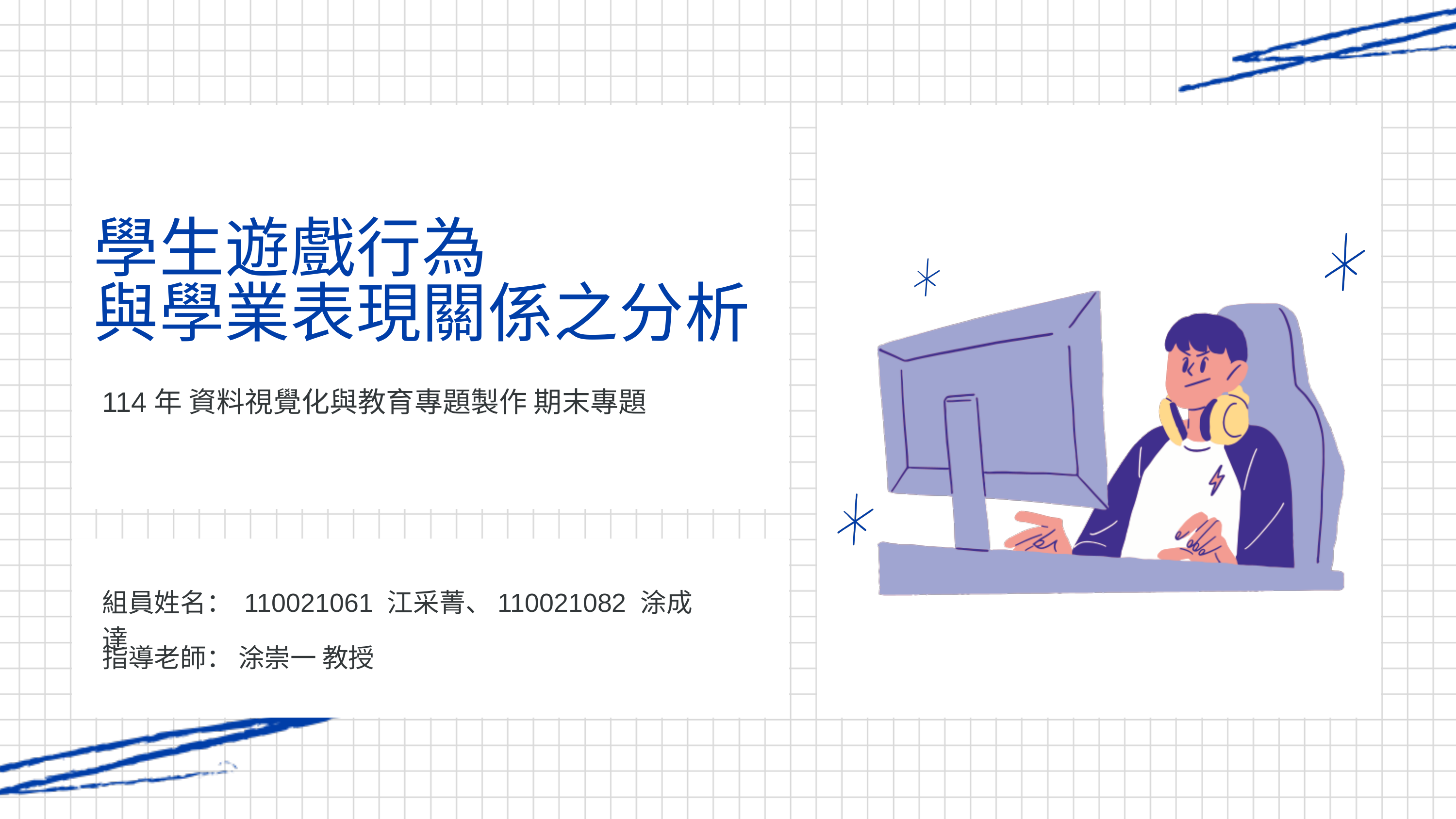

學生遊戲行為
與學業表現關係之分析

114年 資料視覺化與教育專題製作 期末專題

組員姓名： 110021061 江采菁、110021082 涂成達
指導老師： 涂崇一 教授